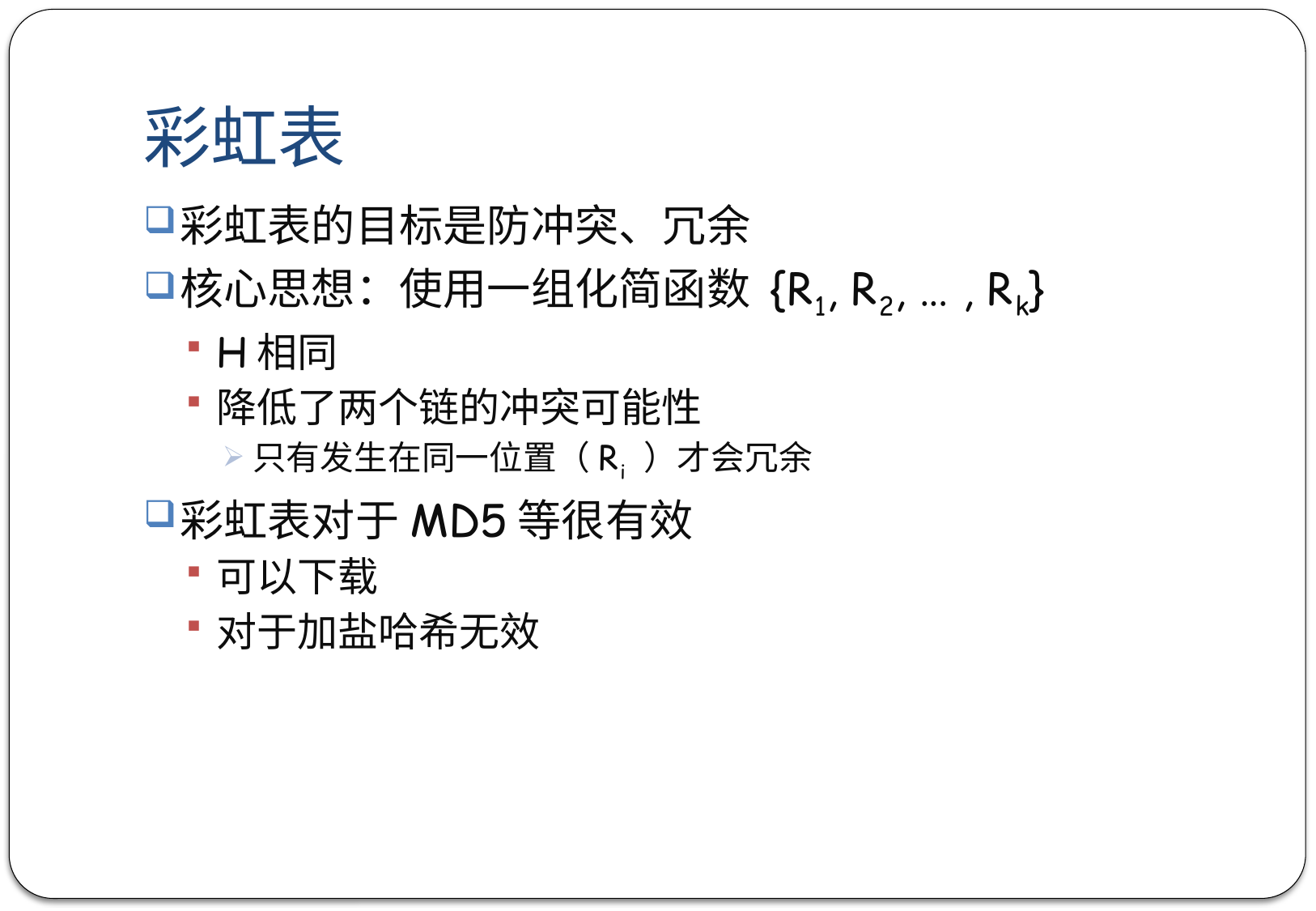

# 彩虹表
彩虹表的目标是防冲突、冗余
核心思想：使用一组化简函数 {R1, R2, … , Rk}
H相同
降低了两个链的冲突可能性
只有发生在同一位置（Ri ）才会冗余
彩虹表对于MD5等很有效
可以下载
对于加盐哈希无效